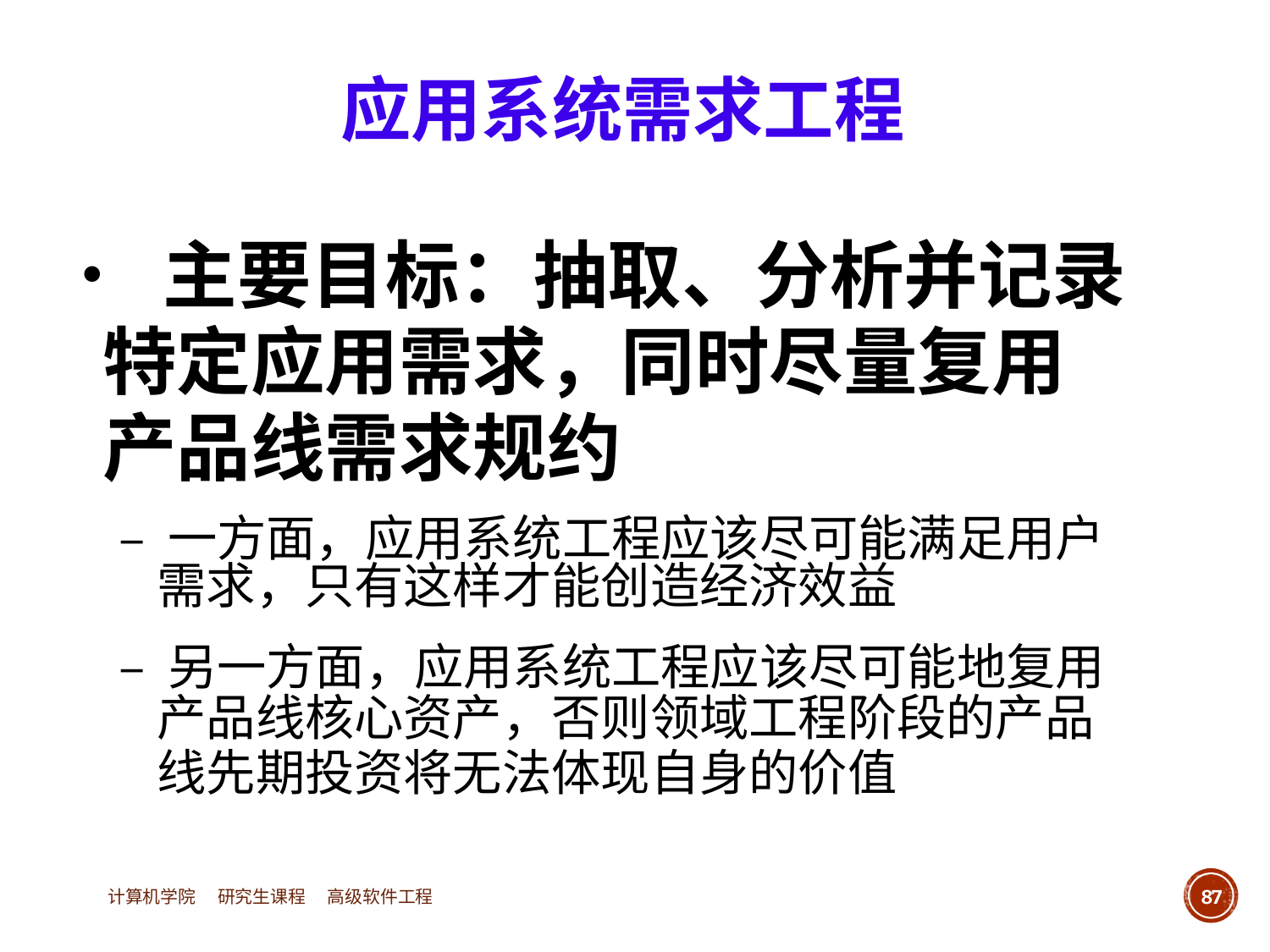

应用系统需求工程

• 主要目标：抽取、分析并记录
	特定应用需求，同时尽量复用
	产品线需求规约
		– 一方面，应用系统工程应该尽可能满足用户
			需求，只有这样才能创造经济效益
		– 另一方面，应用系统工程应该尽可能地复用
			产品线核心资产，否则领域工程阶段的产品
			线先期投资将无法体现自身的价值

计算机学院    研究生课程    高级软件工程
87